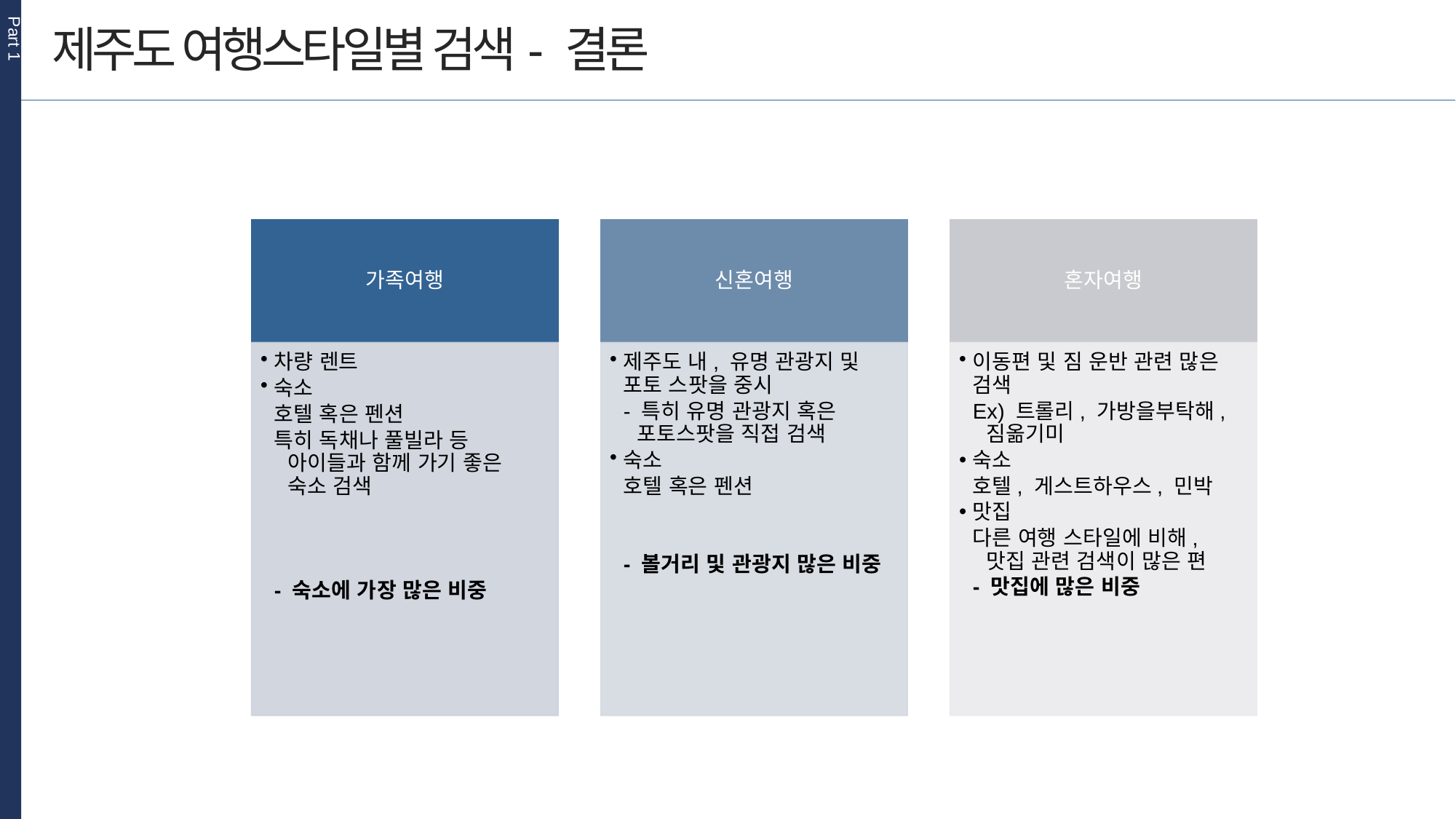

Part 1
제주도 여행스타일별 검색- 결론
가족여행
차량 렌트
숙소
호텔 혹은 펜션
특히 독채나 풀빌라 등 아이들과 함께 가기 좋은 숙소 검색

- 숙소에 가장 많은 비중

신혼여행
제주도 내, 유명 관광지 및 포토 스팟을 중시
- 특히 유명 관광지 혹은 포토스팟을 직접 검색
숙소
호텔 혹은 펜션

- 볼거리 및 관광지 많은 비중

혼자여행
이동편 및 짐 운반 관련 많은 검색
Ex) 트롤리, 가방을부탁해, 짐옮기미
숙소
호텔, 게스트하우스, 민박
맛집
다른 여행 스타일에 비해, 맛집 관련 검색이 많은 편
- 맛집에 많은 비중